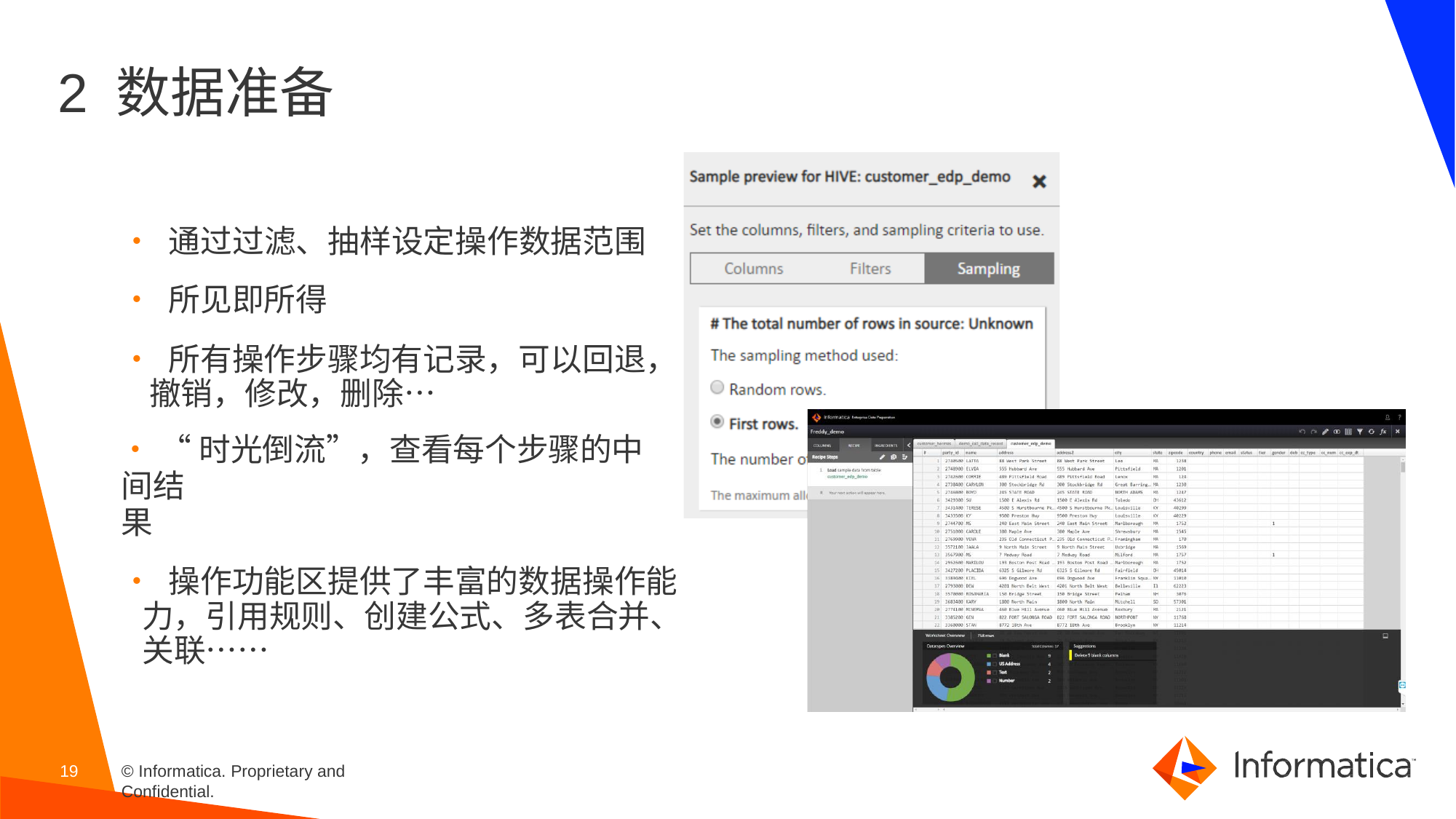

# 2 数据准备

• 通过过滤、抽样设定操作数据范围
• 所见即所得
• 所有操作步骤均有记录，可以回退， 撤销，修改，删除…
• “时光倒流”，查看每个步骤的中间结
果
• 操作功能区提供了丰富的数据操作能 力，引用规则、创建公式、多表合并、 关联……

19
© Informatica. Proprietary and Confidential.